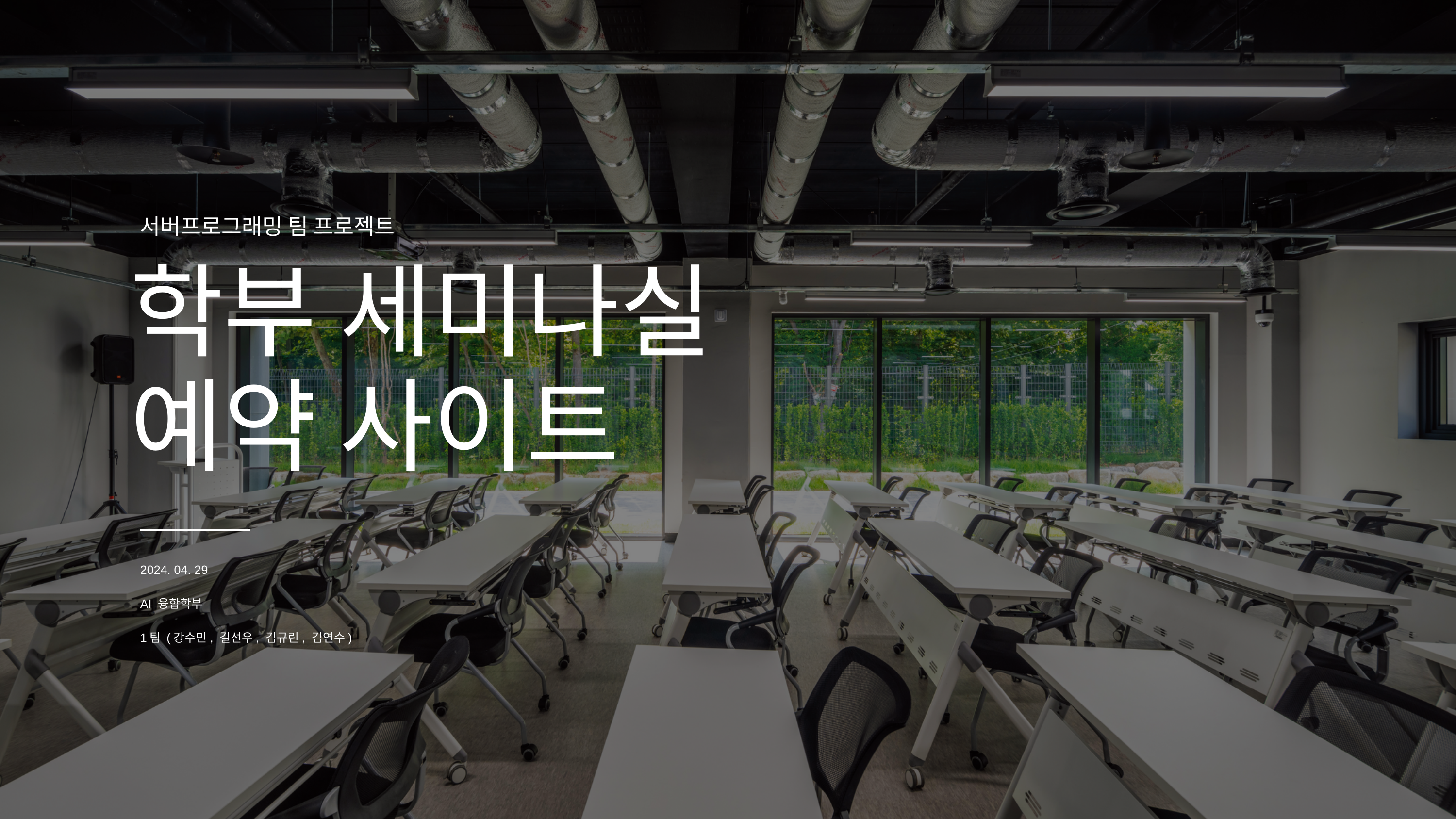

서버프로그래밍 팀 프로젝트
학부 세미나실
예약 사이트

2024. 04. 29

AI 융합학부

1팀 (강수민, 길선우, 김규린, 김연수)